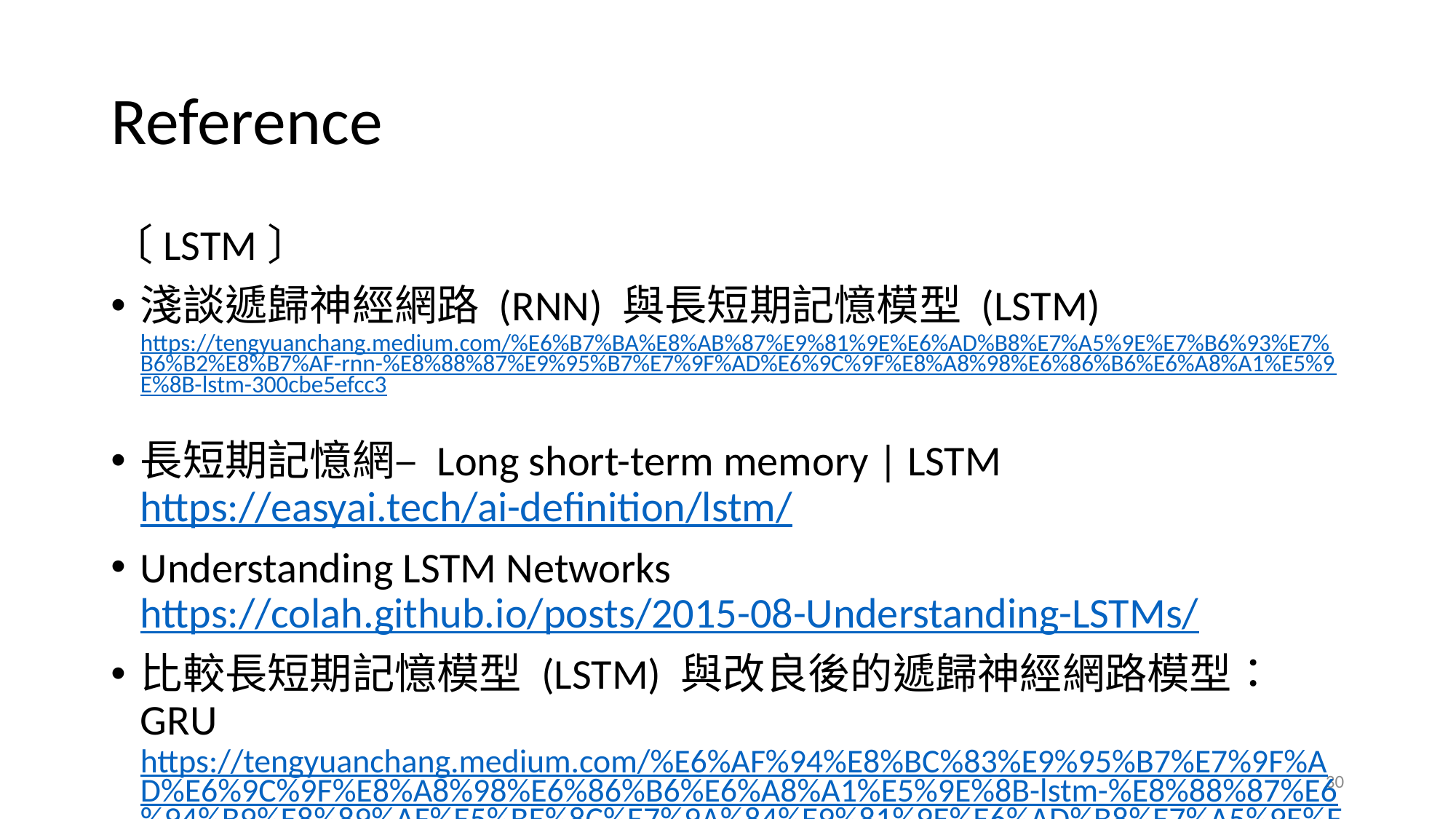

# Reference
〔LSTM〕
淺談遞歸神經網路 (RNN) 與長短期記憶模型 (LSTM)
https://tengyuanchang.medium.com/%E6%B7%BA%E8%AB%87%E9%81%9E%E6%AD%B8%E7%A5%9E%E7%B6%93%E7%B6%B2%E8%B7%AF-rnn-%E8%88%87%E9%95%B7%E7%9F%AD%E6%9C%9F%E8%A8%98%E6%86%B6%E6%A8%A1%E5%9E%8B-lstm-300cbe5efcc3
長短期記憶網– Long short-term memory | LSTM
https://easyai.tech/ai-definition/lstm/
Understanding LSTM Networks
https://colah.github.io/posts/2015-08-Understanding-LSTMs/
比較長短期記憶模型 (LSTM) 與改良後的遞歸神經網路模型：GRU
https://tengyuanchang.medium.com/%E6%AF%94%E8%BC%83%E9%95%B7%E7%9F%AD%E6%9C%9F%E8%A8%98%E6%86%B6%E6%A8%A1%E5%9E%8B-lstm-%E8%88%87%E6%94%B9%E8%89%AF%E5%BE%8C%E7%9A%84%E9%81%9E%E6%AD%B8%E7%A5%9E%E7%B6%93%E7%B6%B2%E8%B7%AF%E6%A8%A1%E5%9E%8B-gru-813dec22ec6d
30